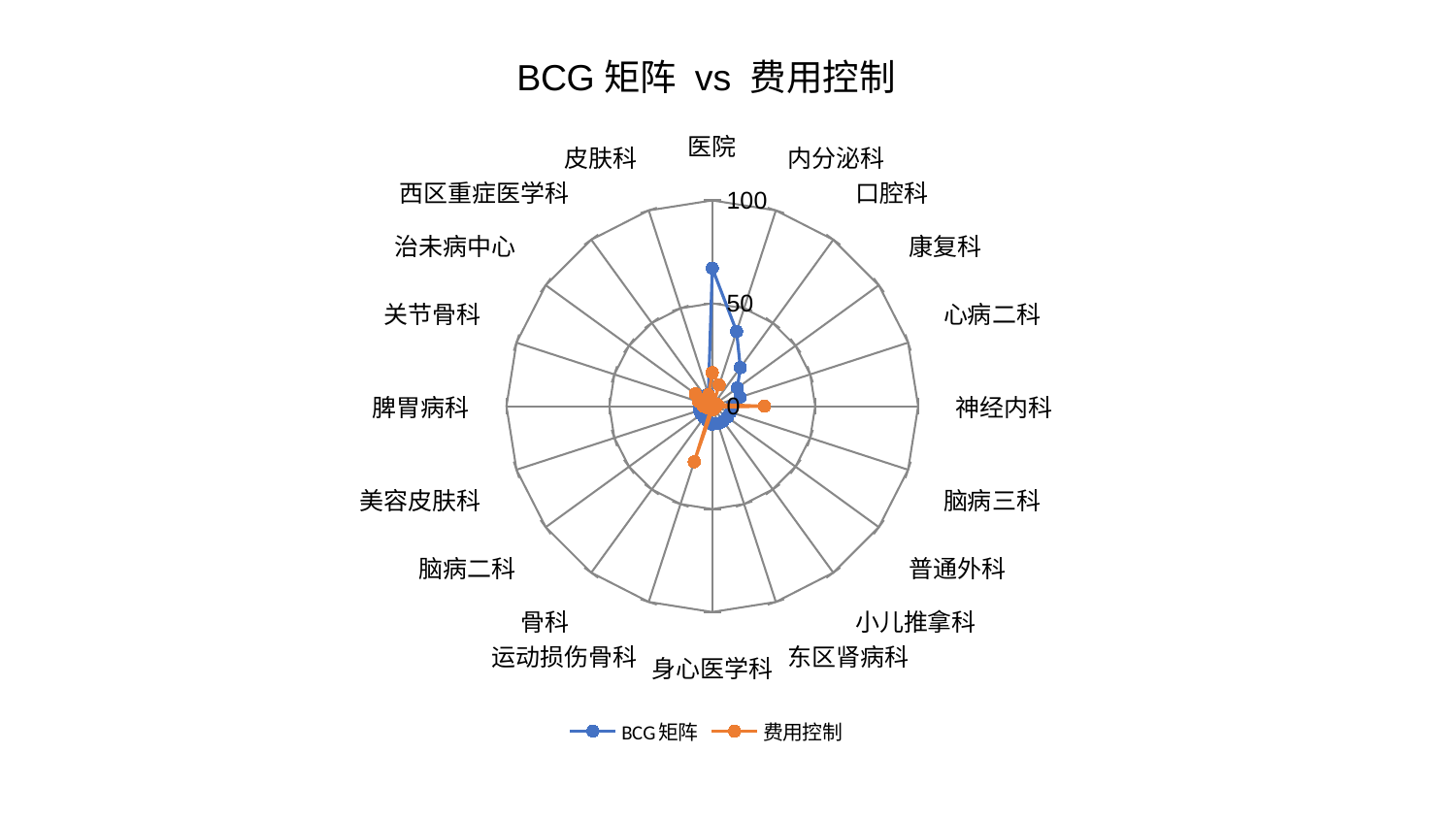

### Chart: BCG矩阵 vs 费用控制

| Category | BCG矩阵 | 费用控制 |
|---|---|---|
| 医院 | 67.06105423361295 | 16.329177944202314 |
| 内分泌科 | 38.20292907102535 | 10.842409299209999 |
| 口腔科 | 23.18640966380584 | 0.9118201009920452 |
| 康复科 | 15.06668663056069 | 1.0152700054485684 |
| 心病二科 | 14.183771585618265 | 2.6305053625463577 |
| 神经内科 | 9.557108971866363 | 25.38382398934588 |
| 脑病三科 | 9.365139365319676 | 1.7998936785891777 |
| 普通外科 | 9.062497625164154 | 1.0895005676566527 |
| 小儿推拿科 | 9.028970049363458 | 1.3359642188073328 |
| 东区肾病科 | 8.907798386749604 | 0.8306975293378169 |
| 身心医学科 | 8.715327355853098 | 1.8717531655893183 |
| 运动损伤骨科 | 7.553396174520592 | 28.38130935712964 |
| 骨科 | 6.759592677072523 | 0.8548358477273972 |
| 脑病二科 | 6.61070622325238 | 1.5508669042902161 |
| 美容皮肤科 | 6.546105628525593 | 2.559895731590681 |
| 脾胃病科 | 6.1946645019857725 | 4.343730428310917 |
| 关节骨科 | 6.17677444079353 | 6.89900958068257 |
| 治未病中心 | 6.127646364289714 | 10.20696708295258 |
| 西区重症医学科 | 6.095921192826981 | 1.2785242982292617 |
| 皮肤科 | 6.087417244942017 | 5.879387794176574 |
80